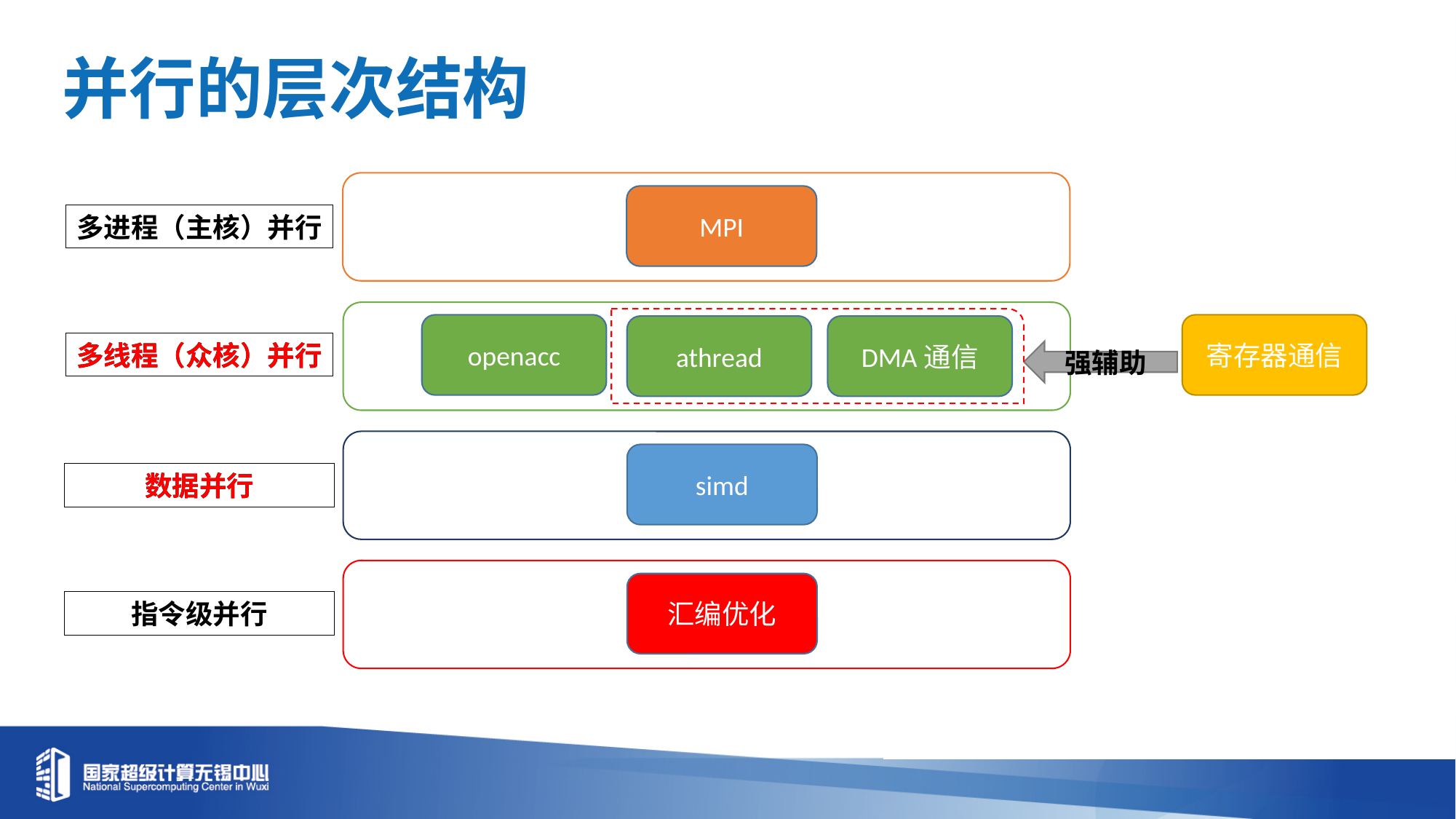

并行的层次结构

MPI
多进程（主核）并行

寄存器通信
openacc
athread
DMA通信
多线程（众核）并行
多线程（众核）并行
强辅助

simd
数据并行
数据并行

汇编优化
指令级并行